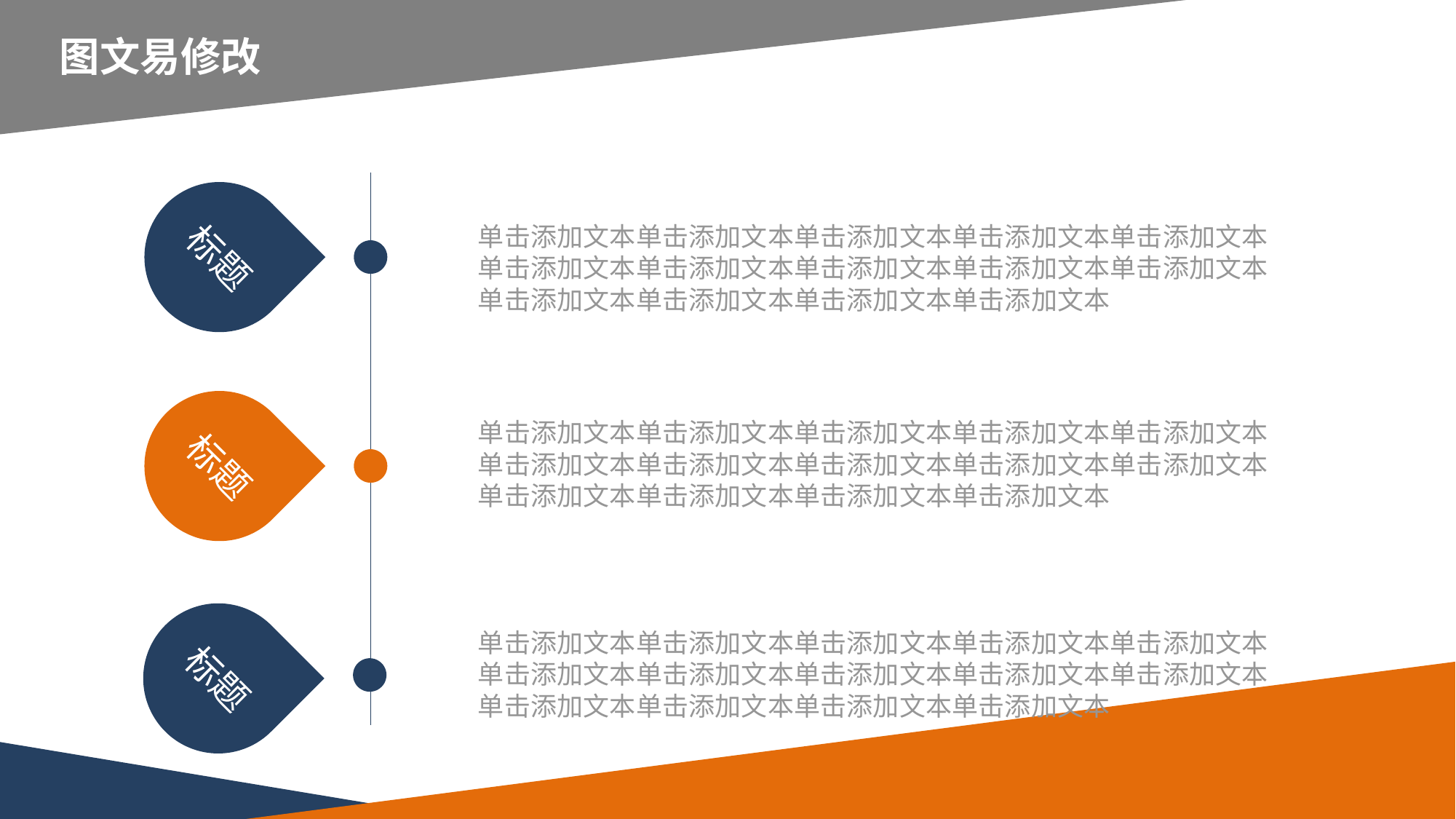

延时符
图文易修改

标题
单击添加文本单击添加文本单击添加文本单击添加文本单击添加文本单击添加文本单击添加文本单击添加文本单击添加文本单击添加文本单击添加文本单击添加文本单击添加文本单击添加文本
标题
单击添加文本单击添加文本单击添加文本单击添加文本单击添加文本单击添加文本单击添加文本单击添加文本单击添加文本单击添加文本单击添加文本单击添加文本单击添加文本单击添加文本
标题
单击添加文本单击添加文本单击添加文本单击添加文本单击添加文本单击添加文本单击添加文本单击添加文本单击添加文本单击添加文本单击添加文本单击添加文本单击添加文本单击添加文本